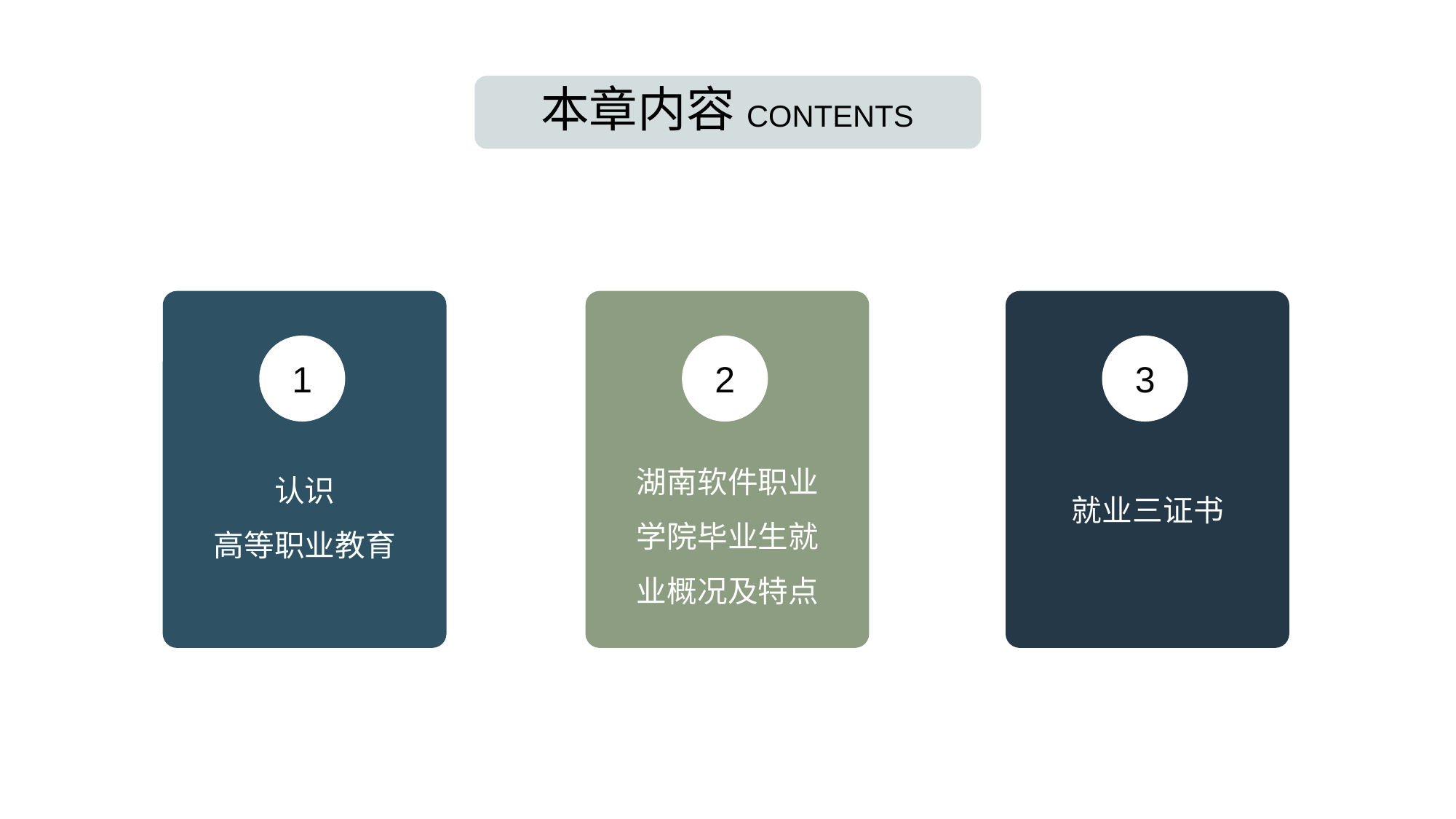

本章内容CONTENTS

1
2
3
湖南软件职业学院毕业生就业概况及特点
认识
高等职业教育
就业三证书